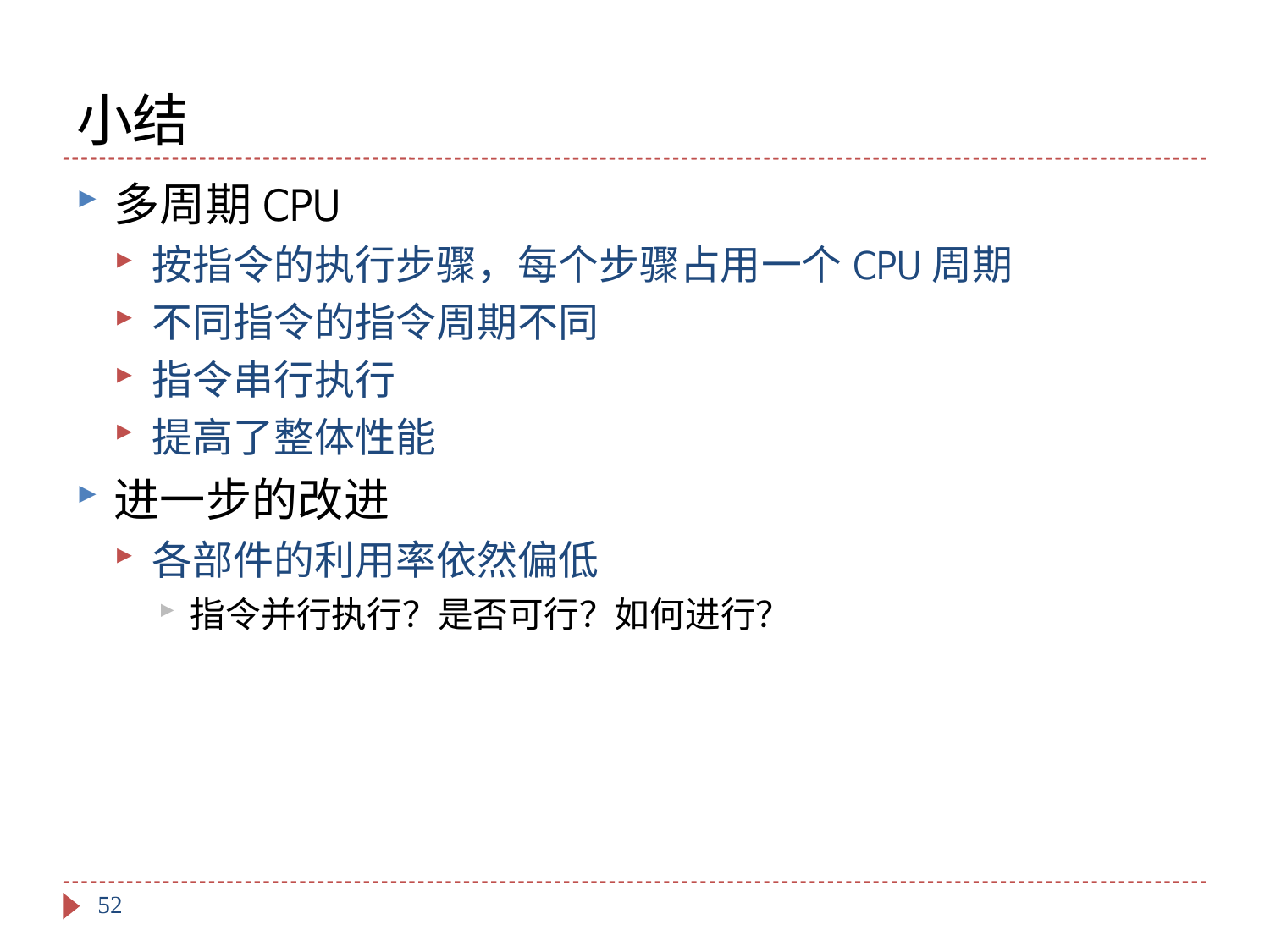

# 小结
多周期CPU
按指令的执行步骤，每个步骤占用一个CPU周期
不同指令的指令周期不同
指令串行执行
提高了整体性能
进一步的改进
各部件的利用率依然偏低
指令并行执行？是否可行？如何进行？

52